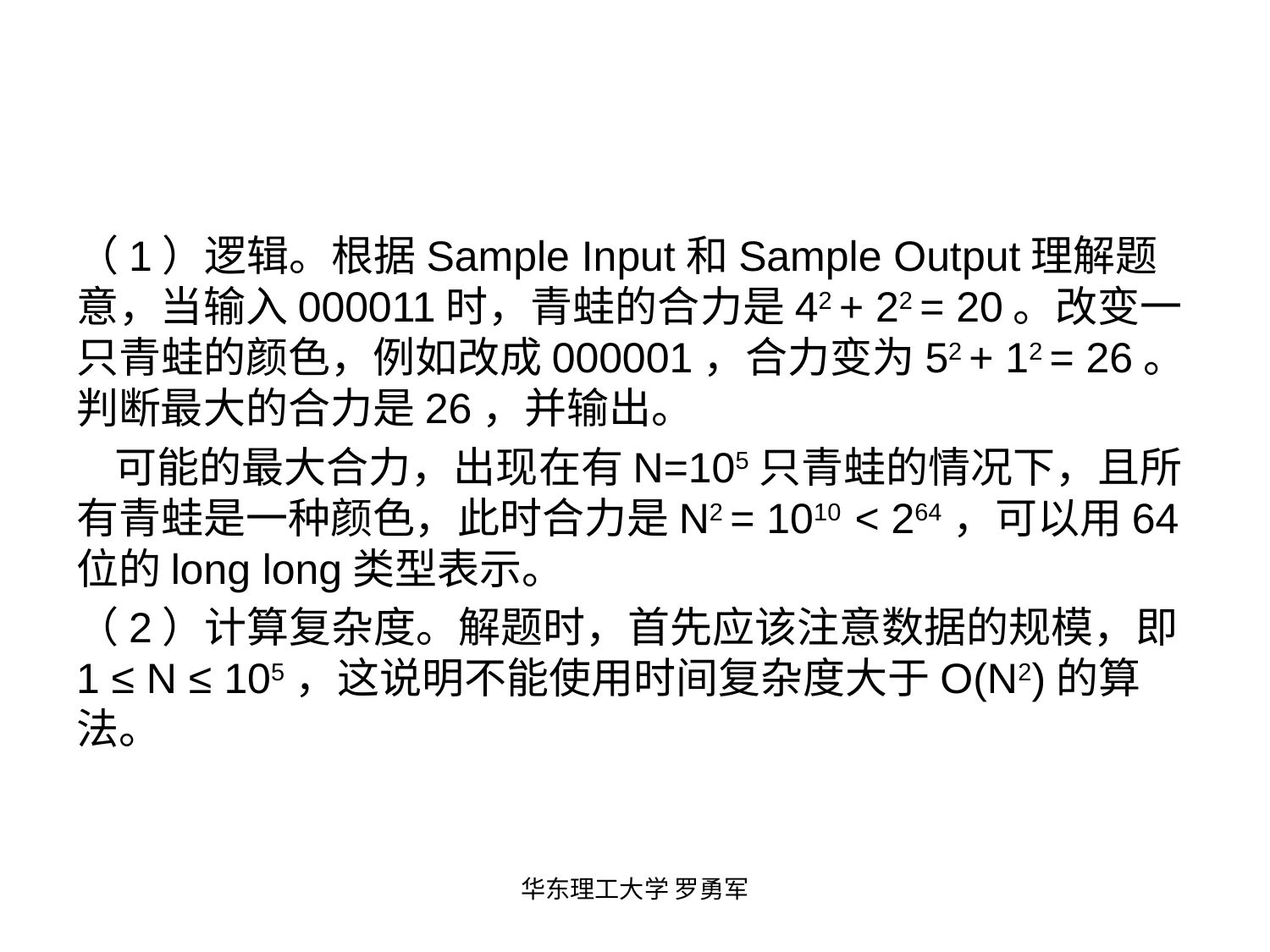

（1）逻辑。根据Sample Input和Sample Output理解题意，当输入000011时，青蛙的合力是42 + 22 = 20。改变一只青蛙的颜色，例如改成000001，合力变为52 + 12 = 26。判断最大的合力是26，并输出。
   可能的最大合力，出现在有N=105只青蛙的情况下，且所有青蛙是一种颜色，此时合力是N2 = 1010  < 264，可以用64位的long long类型表示。
（2）计算复杂度。解题时，首先应该注意数据的规模，即1 ≤ N ≤ 105，这说明不能使用时间复杂度大于O(N2)的算法。

华东理工大学 罗勇军